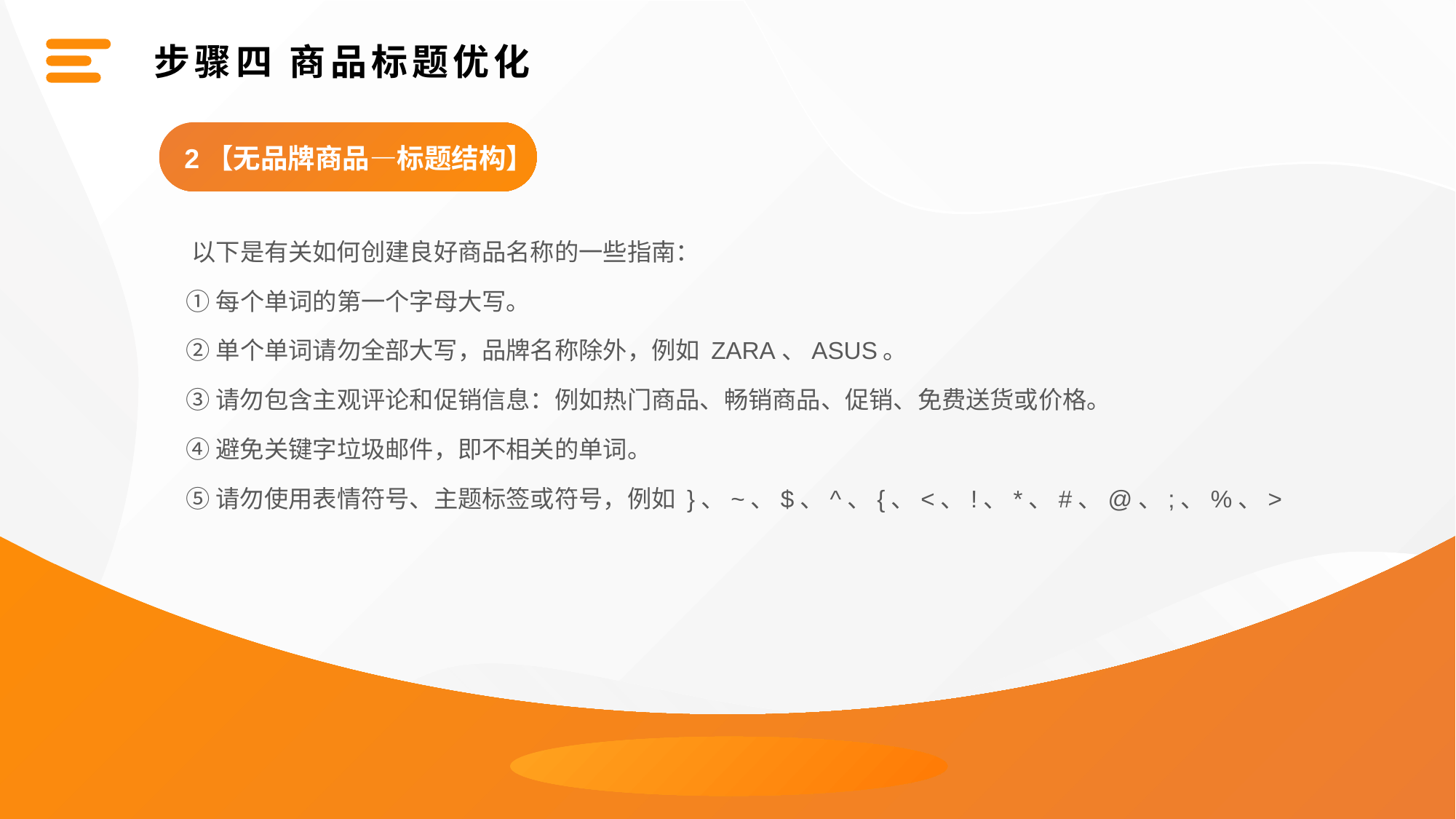

步骤四 商品标题优化

2【无品牌商品—标题结构】
   以下是有关如何创建良好商品名称的一些指南：
   ①每个单词的第一个字母大写。
   ②单个单词请勿全部大写，品牌名称除外，例如 ZARA、ASUS。
   ③请勿包含主观评论和促销信息：例如热门商品、畅销商品、促销、免费送货或价格。
   ④避免关键字垃圾邮件，即不相关的单词。
   ⑤请勿使用表情符号、主题标签或符号，例如 }、~、$、^、{、<、!、*、#、@、;、%、>